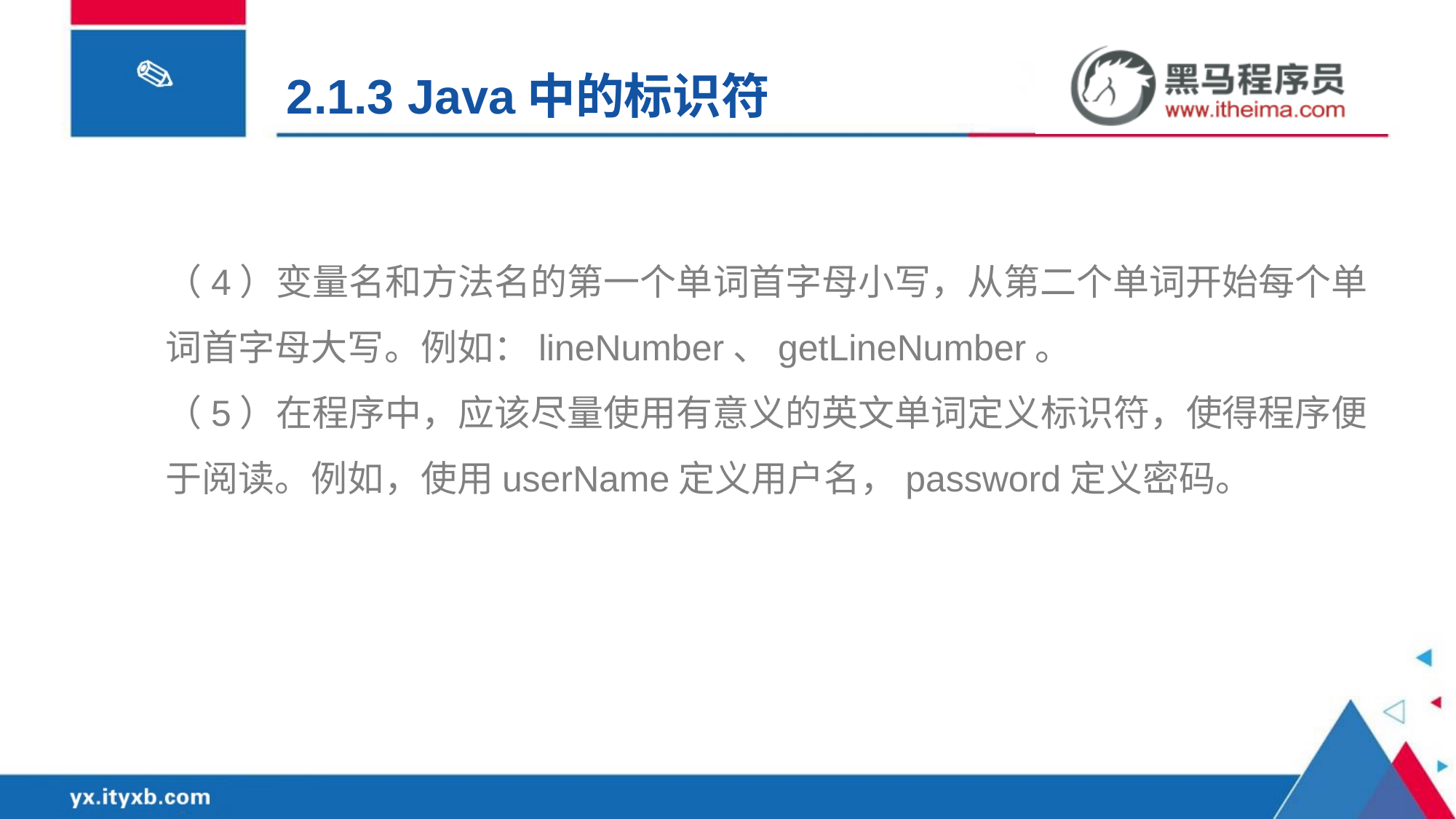

2.1.3 Java中的标识符
（4）变量名和方法名的第一个单词首字母小写，从第二个单词开始每个单词首字母大写。例如：lineNumber、getLineNumber。
（5）在程序中，应该尽量使用有意义的英文单词定义标识符，使得程序便于阅读。例如，使用userName定义用户名，password定义密码。